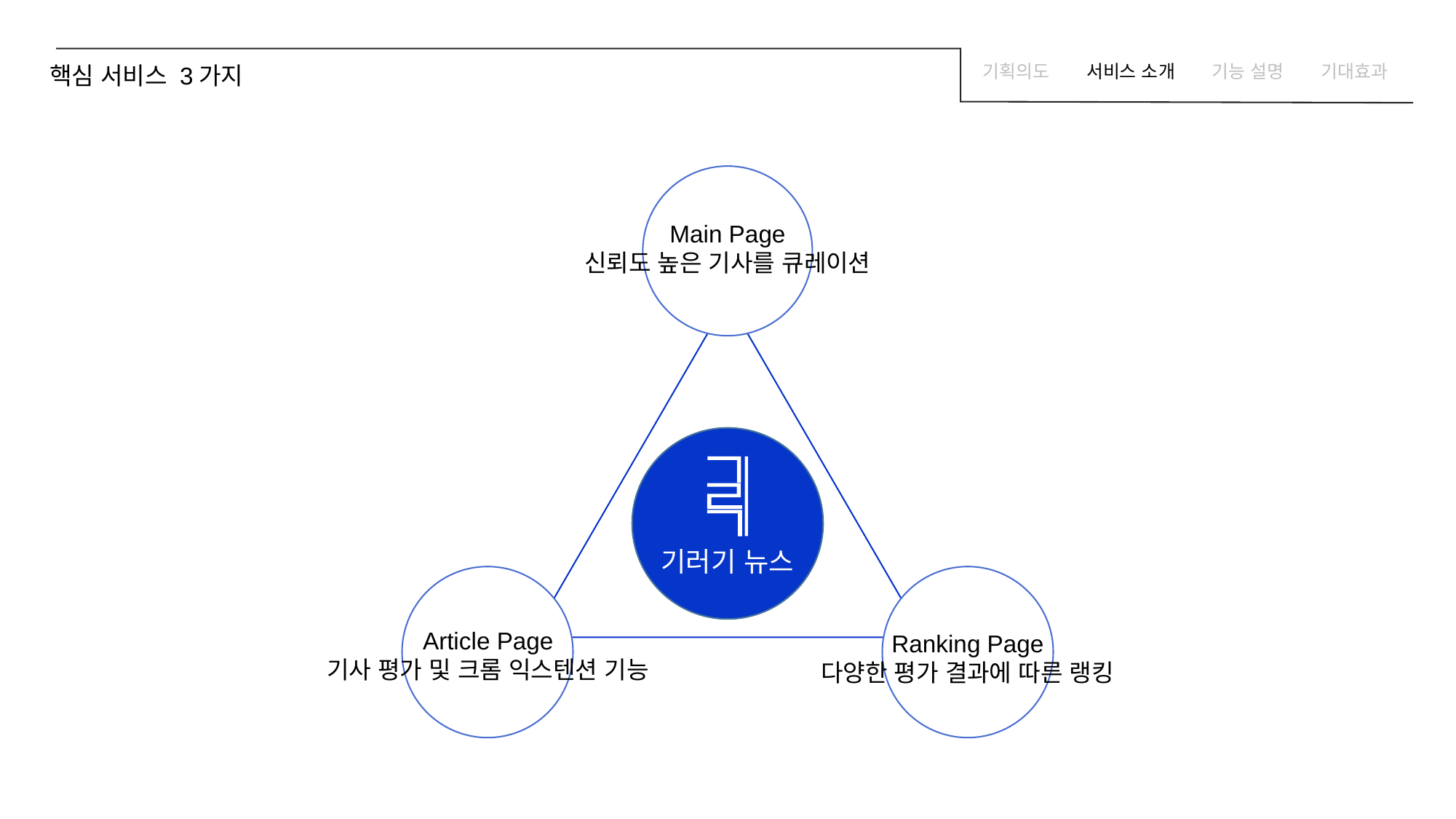

핵심 서비스 3가지
기획의도
서비스 소개
기능 설명
기대효과

Main Page
신뢰도 높은 기사를 큐레이션

기러기 뉴스

Article Page
기사 평가 및 크롬 익스텐션 기능
Ranking Page
다양한 평가 결과에 따른 랭킹